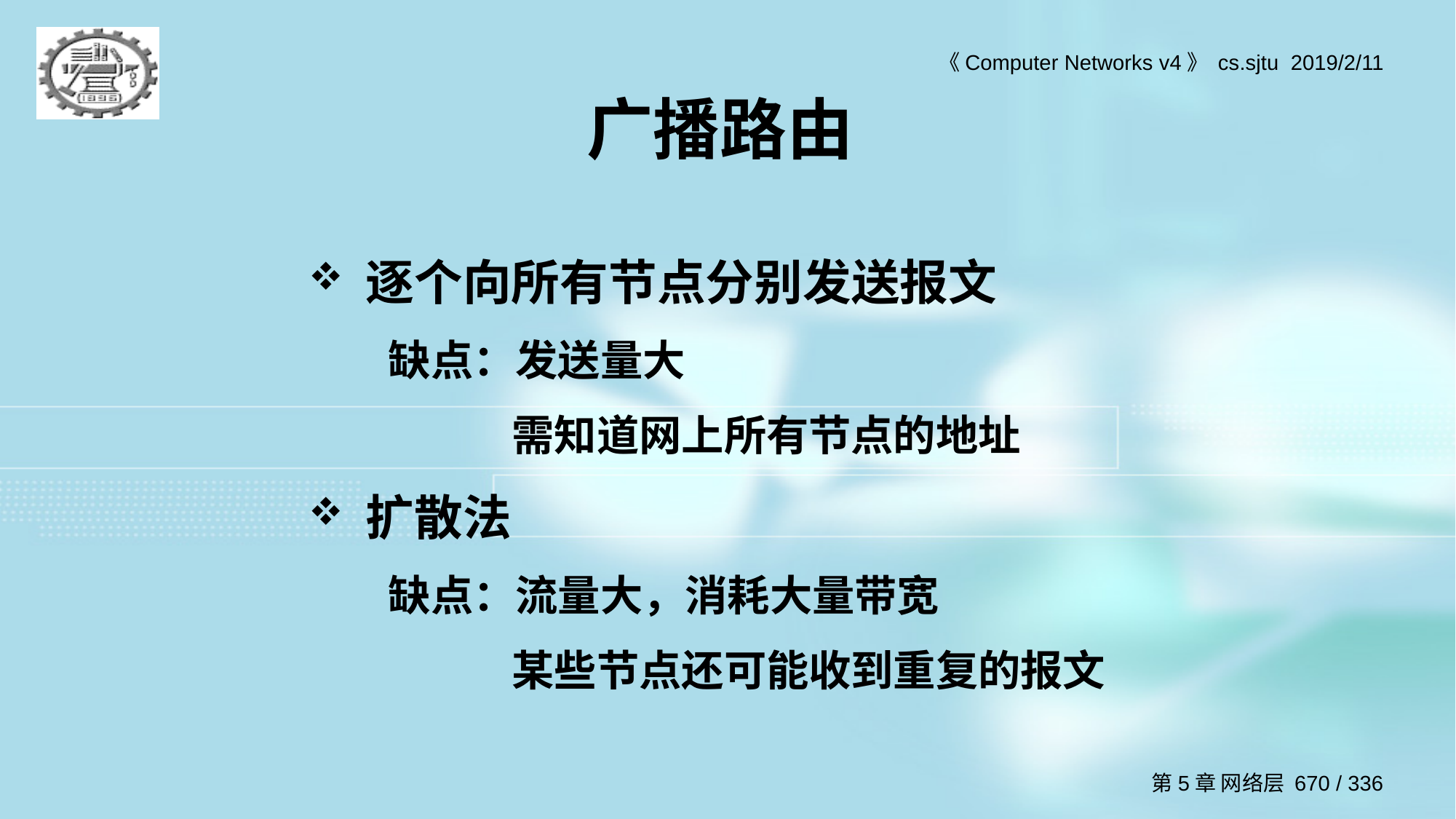

# 广播路由
逐个向所有节点分别发送报文
缺点：发送量大
	需知道网上所有节点的地址
扩散法
缺点：流量大，消耗大量带宽
	某些节点还可能收到重复的报文